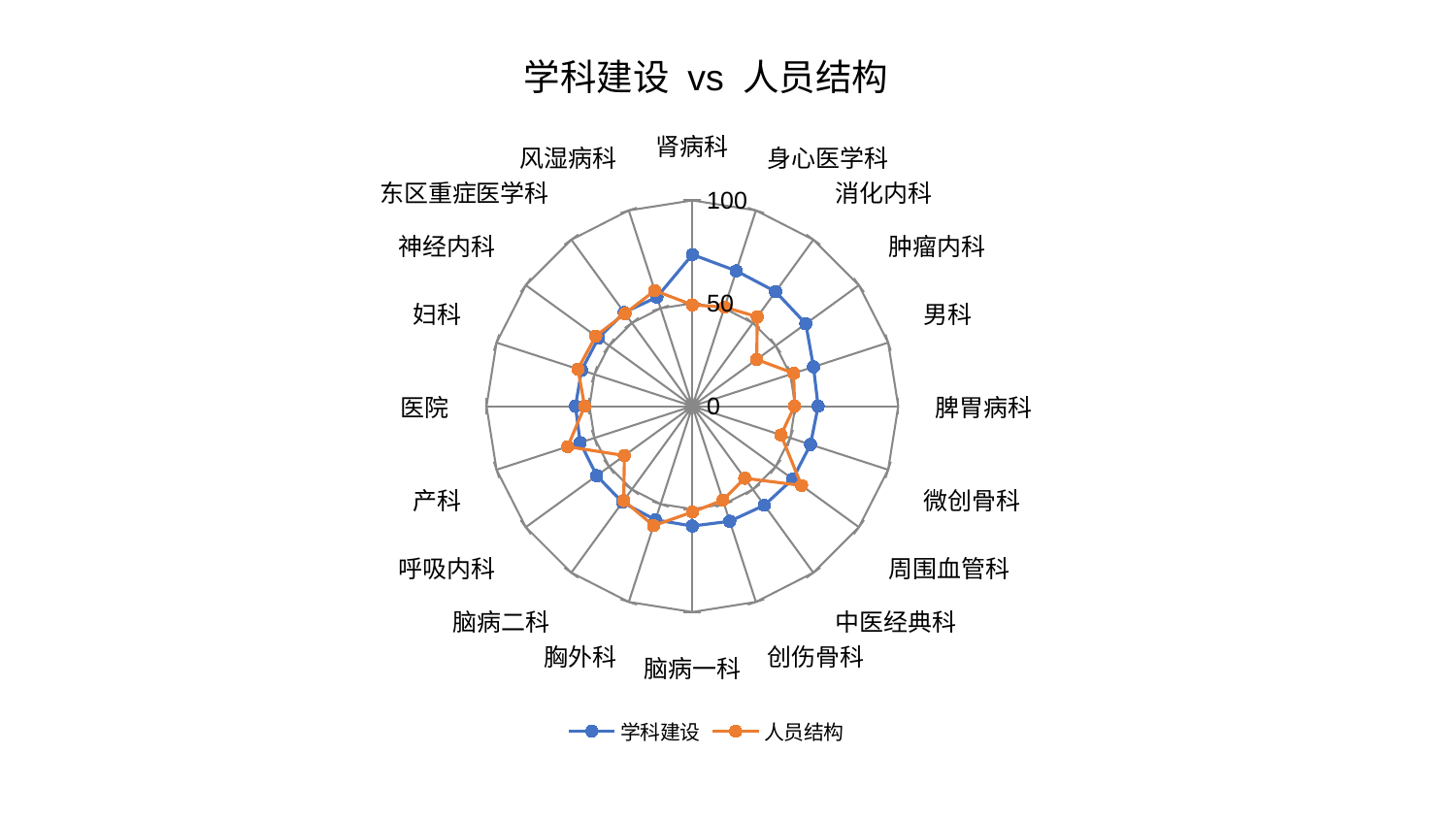

### Chart: 学科建设 vs 人员结构

| Category | 学科建设 | 人员结构 |
|---|---|---|
| 肾病科 | 73.6648607123021 | 49.202916590295736 |
| 身心医学科 | 69.12797969419638 | 50.61192879312213 |
| 消化内科 | 68.80419721318411 | 53.688533474259906 |
| 肿瘤内科 | 68.14761864006834 | 38.64736567504631 |
| 男科 | 61.87410700698736 | 51.77403299765232 |
| 脾胃病科 | 61.10216845535781 | 49.64092929898865 |
| 微创骨科 | 60.33997070335001 | 45.2670075784833 |
| 周围血管科 | 60.28733355771378 | 65.57949100542523 |
| 中医经典科 | 59.51836175692998 | 43.289041208293526 |
| 创伤骨科 | 58.80053396810857 | 48.01201940871534 |
| 脑病一科 | 58.24218639416558 | 51.43352395230481 |
| 胸外科 | 58.05519968206692 | 61.05209818111784 |
| 脑病二科 | 57.74572179952918 | 56.69461773715861 |
| 呼吸内科 | 57.43345714450981 | 40.8263302248906 |
| 产科 | 57.297106982043466 | 63.65471028787991 |
| 医院 | 56.787985787619725 | 52.323205836717435 |
| 妇科 | 56.582723684745744 | 58.44455005050135 |
| 神经内科 | 56.37951624768858 | 57.99341502875526 |
| 东区重症医学科 | 56.263504354995796 | 55.649271777410746 |
| 风湿病科 | 55.711282666401075 | 59.05211198162183 |
83